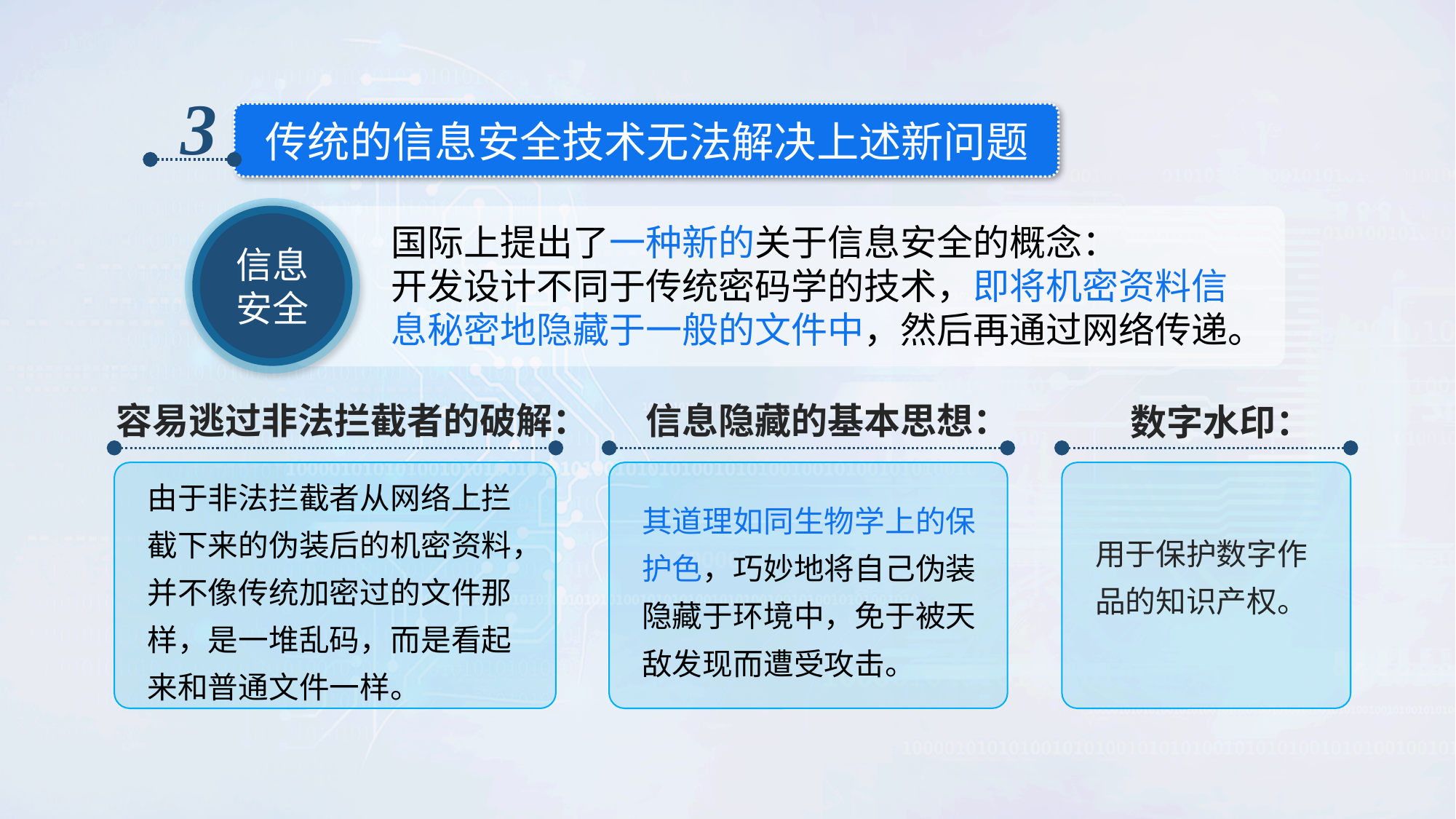

3

传统的信息安全技术无法解决上述新问题

信息
安全

国际上提出了一种新的关于信息安全的概念：
开发设计不同于传统密码学的技术，即将机密资料信
息秘密地隐藏于一般的文件中，然后再通过网络传递。
容易逃过非法拦截者的破解：
信息隐藏的基本思想：
数字水印：

由于非法拦截者从网络上拦截下来的伪装后的机密资料，并不像传统加密过的文件那样，是一堆乱码，而是看起来和普通文件一样。
其道理如同生物学上的保护色，巧妙地将自己伪装隐藏于环境中，免于被天敌发现而遭受攻击。
用于保护数字作品的知识产权。